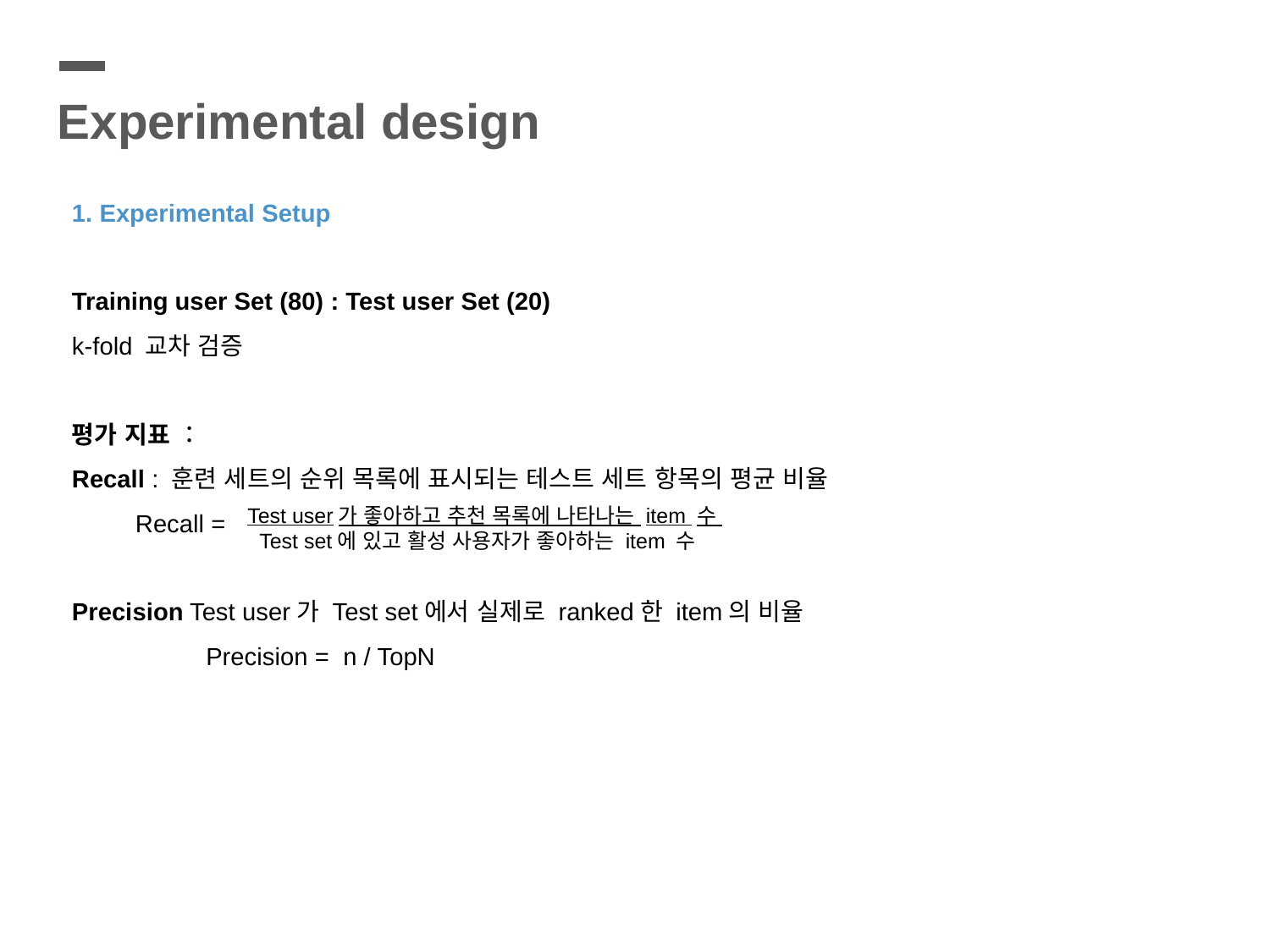

Experimental design
1. Experimental Setup

Training user Set (80) : Test user Set (20)
k-fold 교차 검증

평가 지표 ：
Recall : 훈련 세트의 순위 목록에 표시되는 테스트 세트 항목의 평균 비율
Recall =

Precision Test user가 Test set에서 실제로 ranked한 item의 비율
	 Precision =  n / TopN
Test user가 좋아하고 추천 목록에 나타나는 item 수
  Test set에 있고 활성 사용자가 좋아하는 item 수